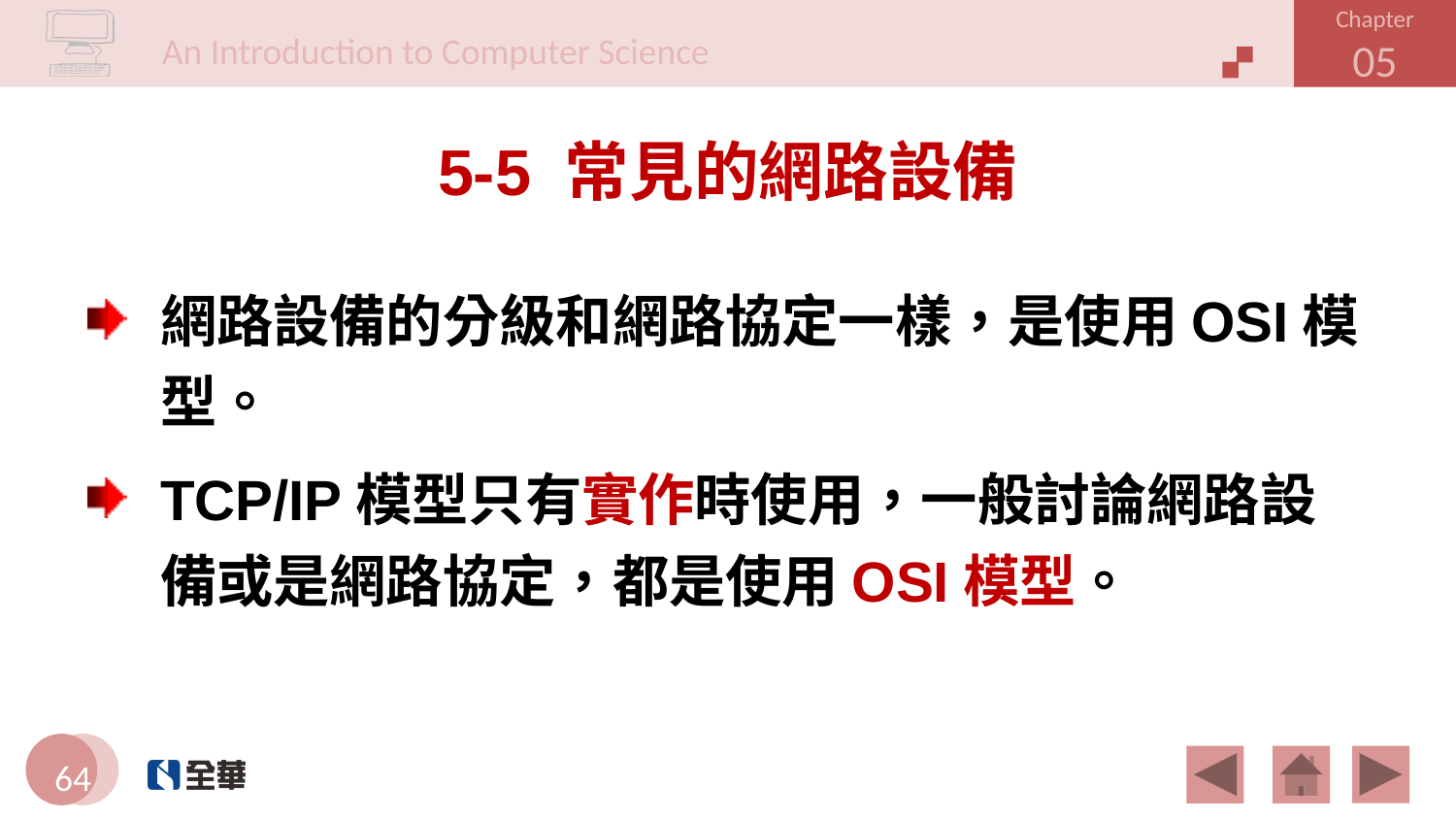

# 5-5 常見的網路設備
網路設備的分級和網路協定一樣，是使用OSI模型。
TCP/IP模型只有實作時使用，一般討論網路設備或是網路協定，都是使用OSI模型。